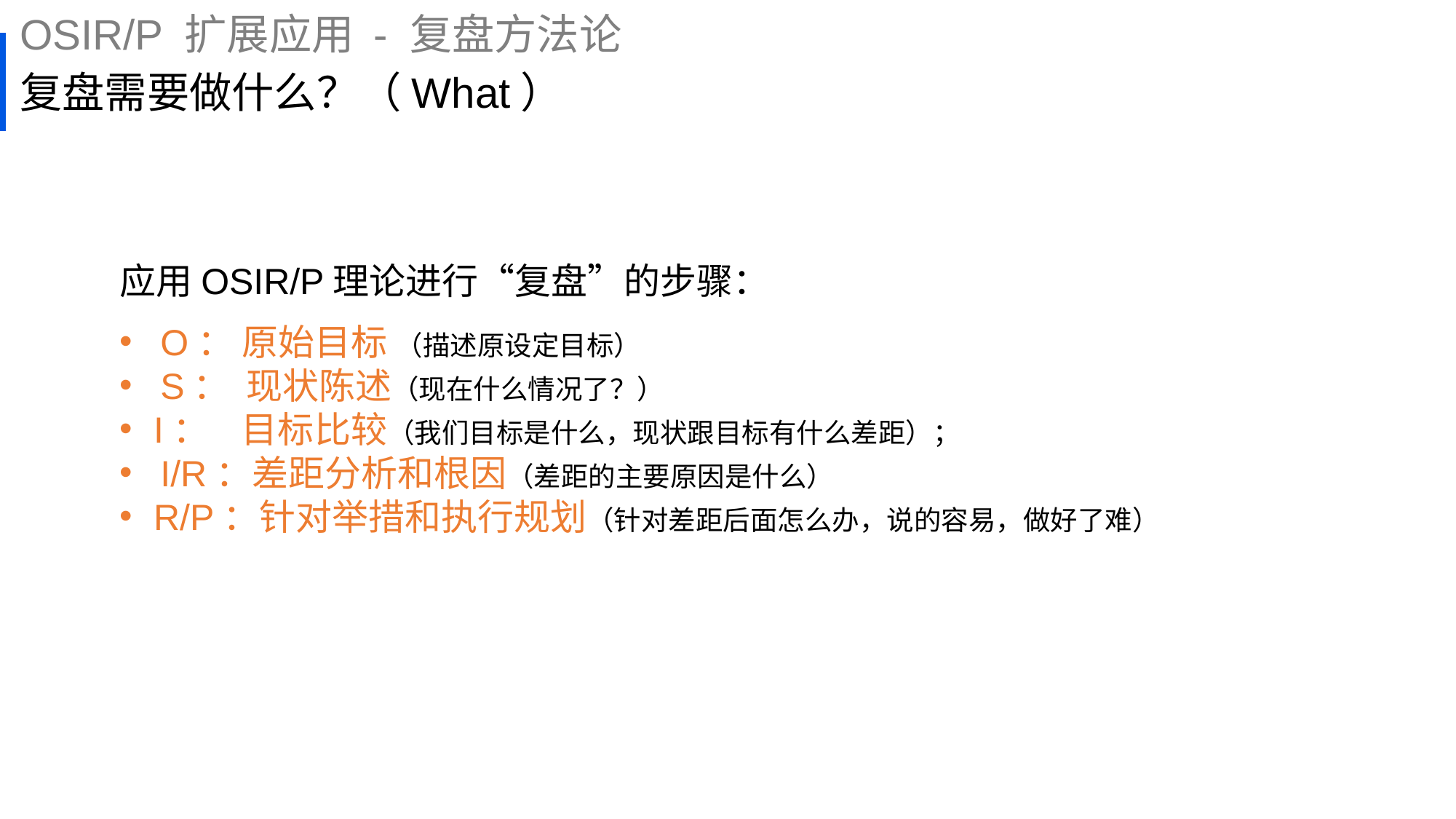

OSIR/P 扩展应用 - 复盘方法论
# 复盘需要做什么？（What）

应用OSIR/P理论进行“复盘”的步骤：
O： 原始目标 （描述原设定目标）
S：  现状陈述（现在什么情况了？）
I：    目标比较（我们目标是什么，现状跟目标有什么差距）；
I/R：差距分析和根因（差距的主要原因是什么）
R/P：针对举措和执行规划（针对差距后面怎么办，说的容易，做好了难）